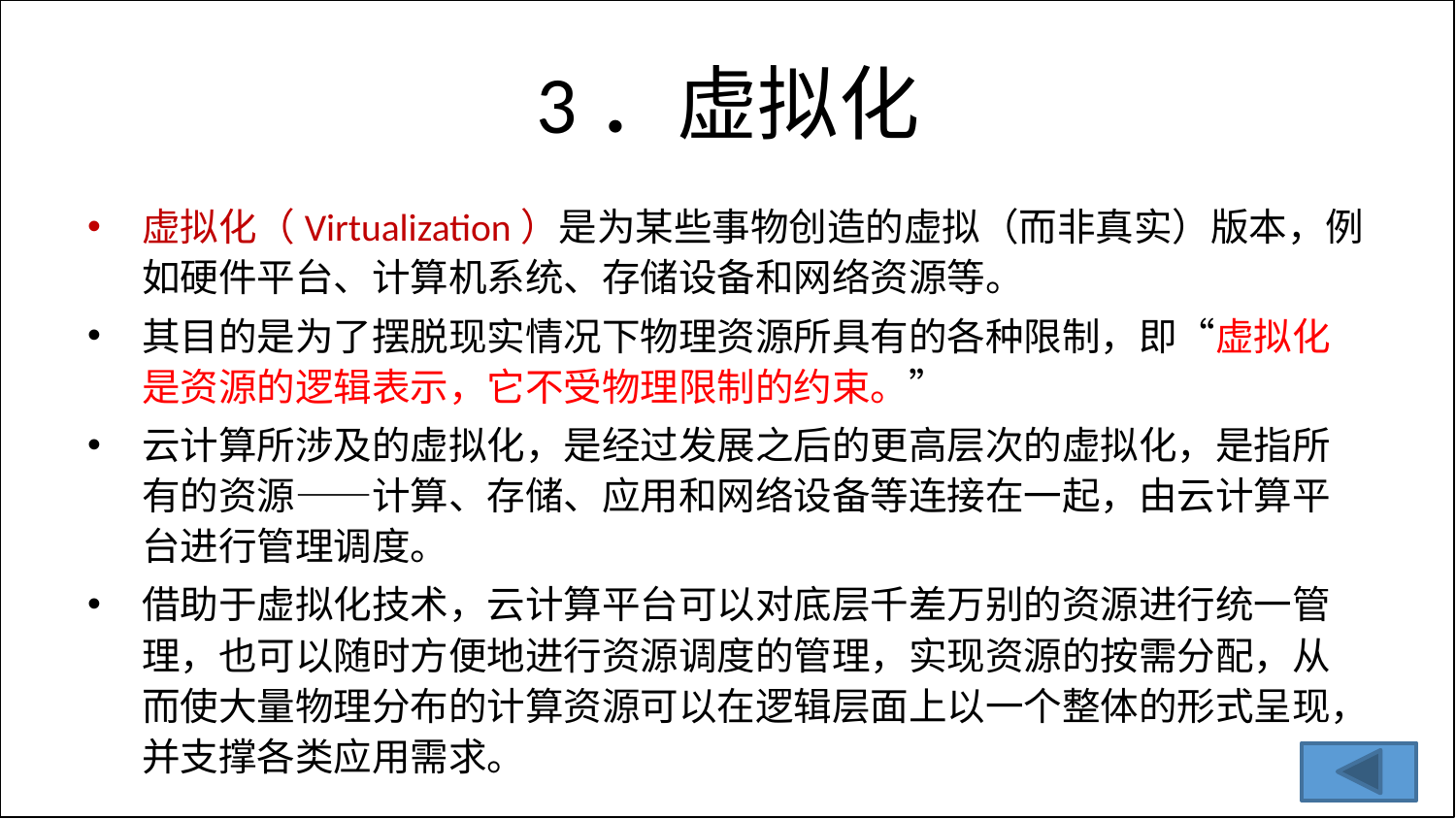

# 3．虚拟化
虚拟化（Virtualization）是为某些事物创造的虚拟（而非真实）版本，例如硬件平台、计算机系统、存储设备和网络资源等。
其目的是为了摆脱现实情况下物理资源所具有的各种限制，即“虚拟化是资源的逻辑表示，它不受物理限制的约束。”
云计算所涉及的虚拟化，是经过发展之后的更高层次的虚拟化，是指所有的资源——计算、存储、应用和网络设备等连接在一起，由云计算平台进行管理调度。
借助于虚拟化技术，云计算平台可以对底层千差万别的资源进行统一管理，也可以随时方便地进行资源调度的管理，实现资源的按需分配，从而使大量物理分布的计算资源可以在逻辑层面上以一个整体的形式呈现，并支撑各类应用需求。